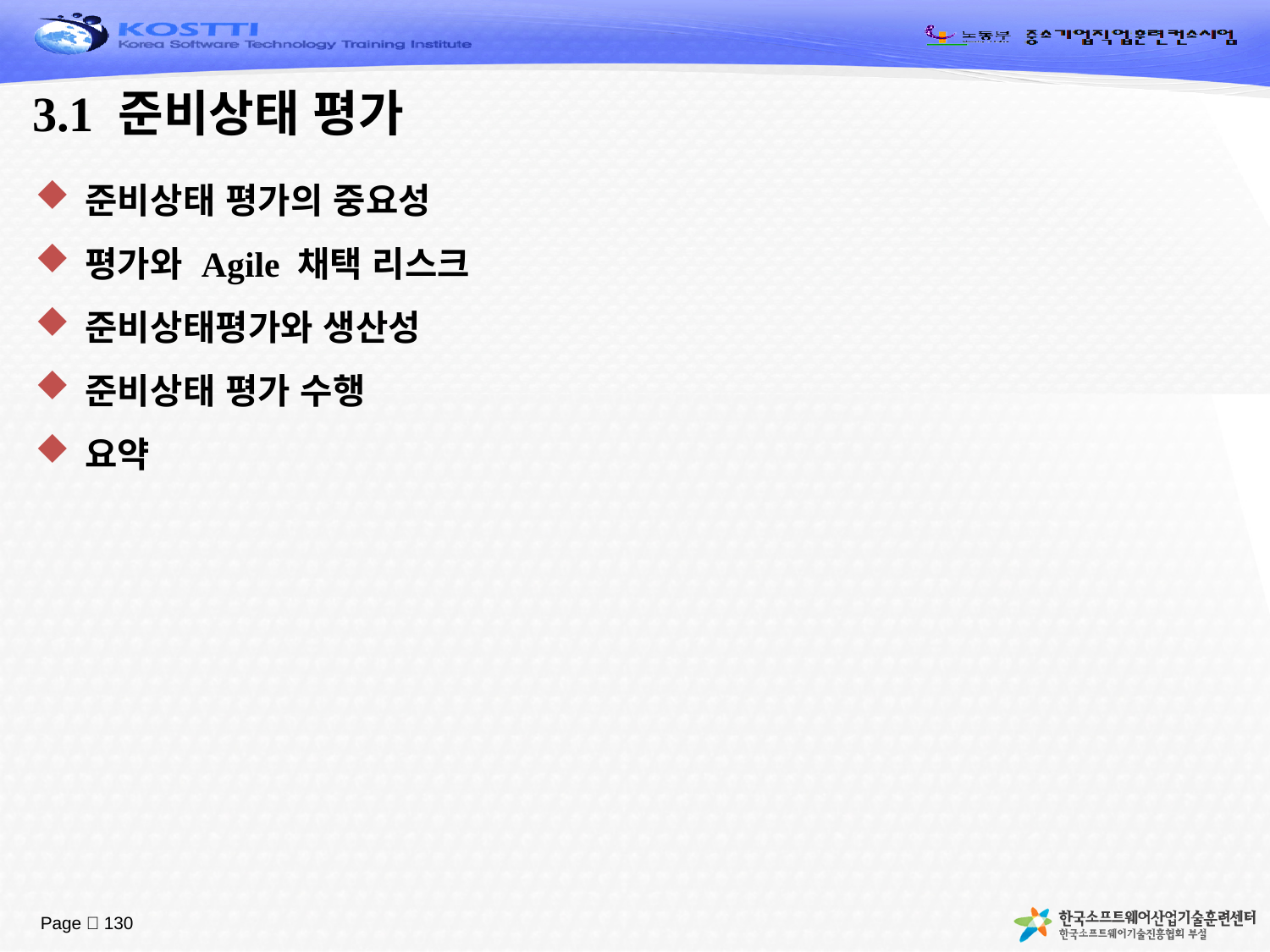

# 3.1 준비상태 평가
준비상태 평가의 중요성
평가와 Agile 채택 리스크
준비상태평가와 생산성
준비상태 평가 수행
요약